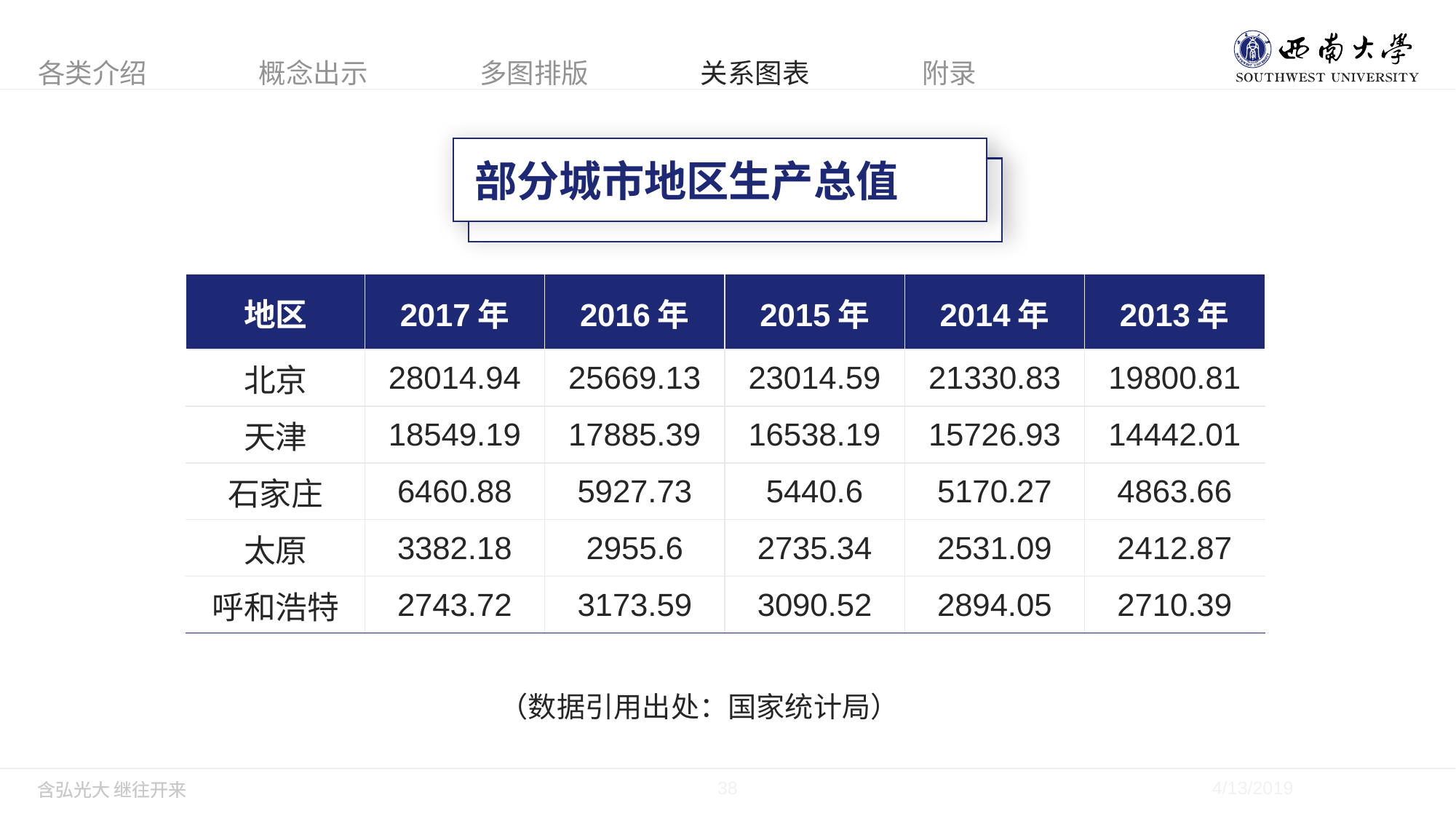

部分城市地区生产总值

| 地区 | 2017年 | 2016年 | 2015年 | 2014年 | 2013年 |
| --- | --- | --- | --- | --- | --- |
| 北京 | 28014.94 | 25669.13 | 23014.59 | 21330.83 | 19800.81 |
| 天津 | 18549.19 | 17885.39 | 16538.19 | 15726.93 | 14442.01 |
| 石家庄 | 6460.88 | 5927.73 | 5440.6 | 5170.27 | 4863.66 |
| 太原 | 3382.18 | 2955.6 | 2735.34 | 2531.09 | 2412.87 |
| 呼和浩特 | 2743.72 | 3173.59 | 3090.52 | 2894.05 | 2710.39 |
（数据引用出处：国家统计局）
38
4/13/2019